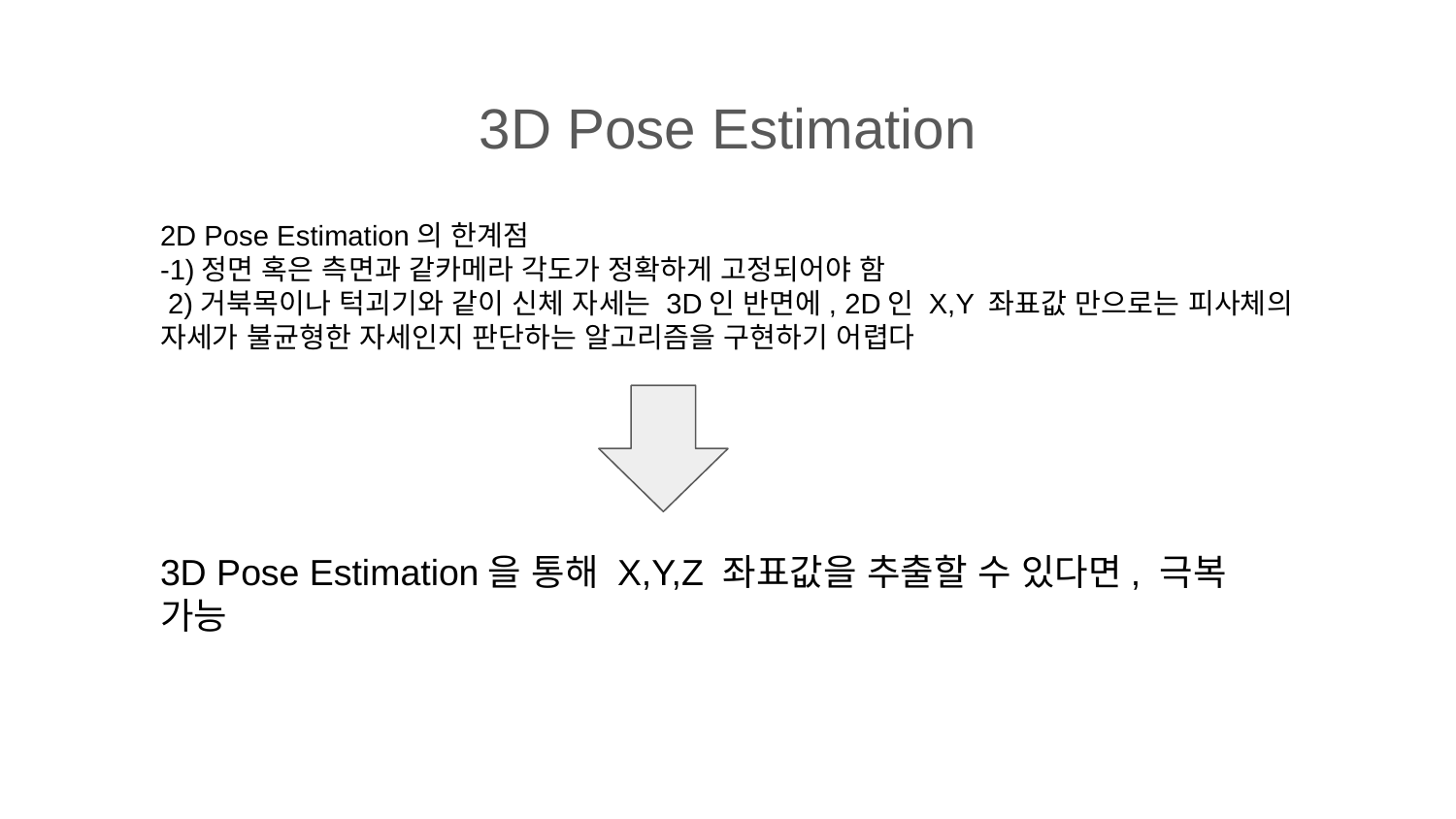

3D Pose Estimation
2D Pose Estimation의 한계점
-1)정면 혹은 측면과 같카메라 각도가 정확하게 고정되어야 함
 2)거북목이나 턱괴기와 같이 신체 자세는 3D인 반면에, 2D인 X,Y 좌표값 만으로는 피사체의 자세가 불균형한 자세인지 판단하는 알고리즘을 구현하기 어렵다

3D Pose Estimation을 통해 X,Y,Z 좌표값을 추출할 수 있다면, 극복 가능